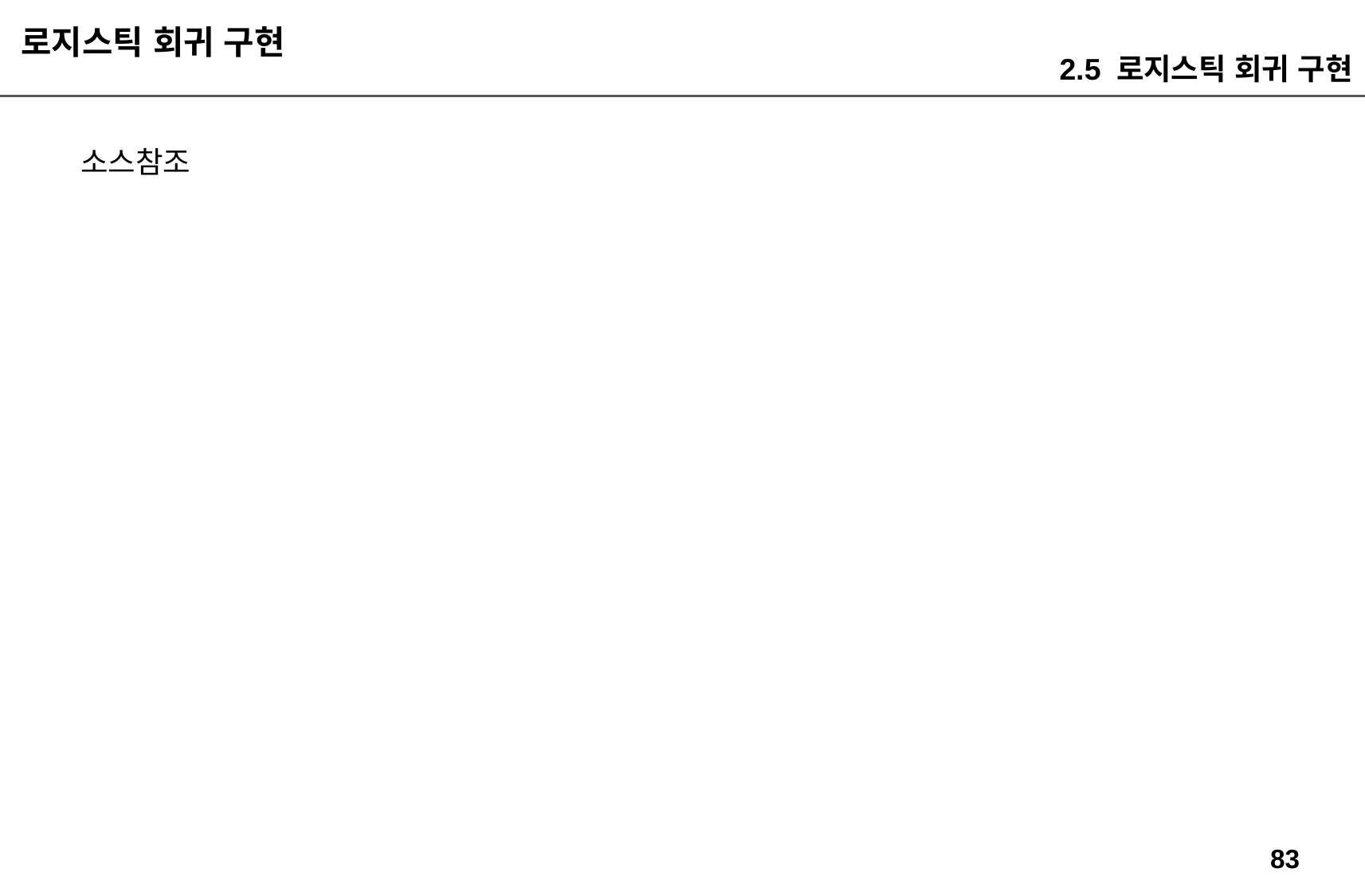

로지스틱 회귀 구현
2.5 로지스틱 회귀 구현
소스참조